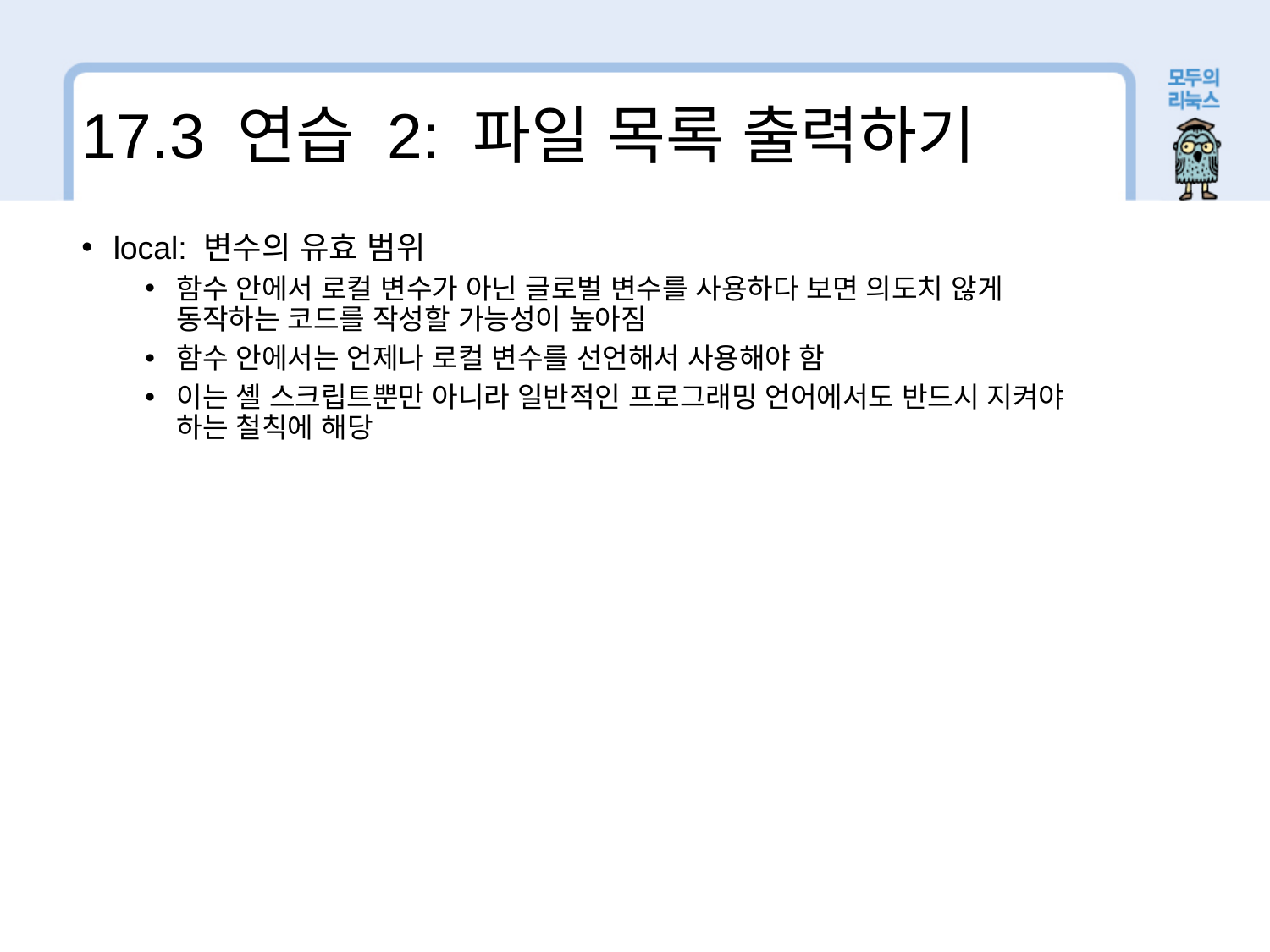

17.3 연습 2: 파일 목록 출력하기
local: 변수의 유효 범위
함수 안에서 로컬 변수가 아닌 글로벌 변수를 사용하다 보면 의도치 않게 동작하는 코드를 작성할 가능성이 높아짐
함수 안에서는 언제나 로컬 변수를 선언해서 사용해야 함
이는 셸 스크립트뿐만 아니라 일반적인 프로그래밍 언어에서도 반드시 지켜야 하는 철칙에 해당